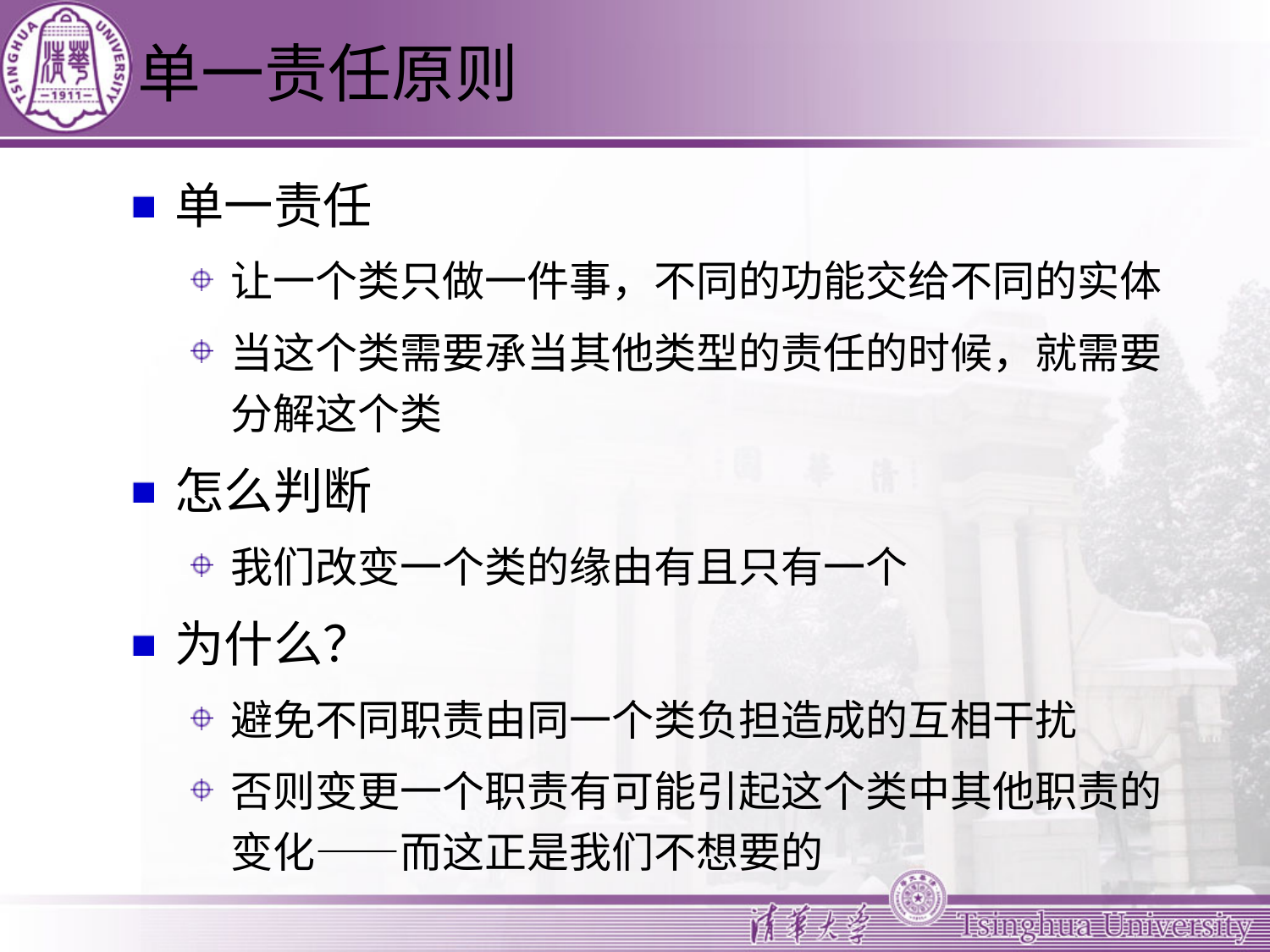

# 单一责任原则
单一责任
让一个类只做一件事，不同的功能交给不同的实体
当这个类需要承当其他类型的责任的时候，就需要分解这个类
怎么判断
我们改变一个类的缘由有且只有一个
为什么？
避免不同职责由同一个类负担造成的互相干扰
否则变更一个职责有可能引起这个类中其他职责的变化——而这正是我们不想要的